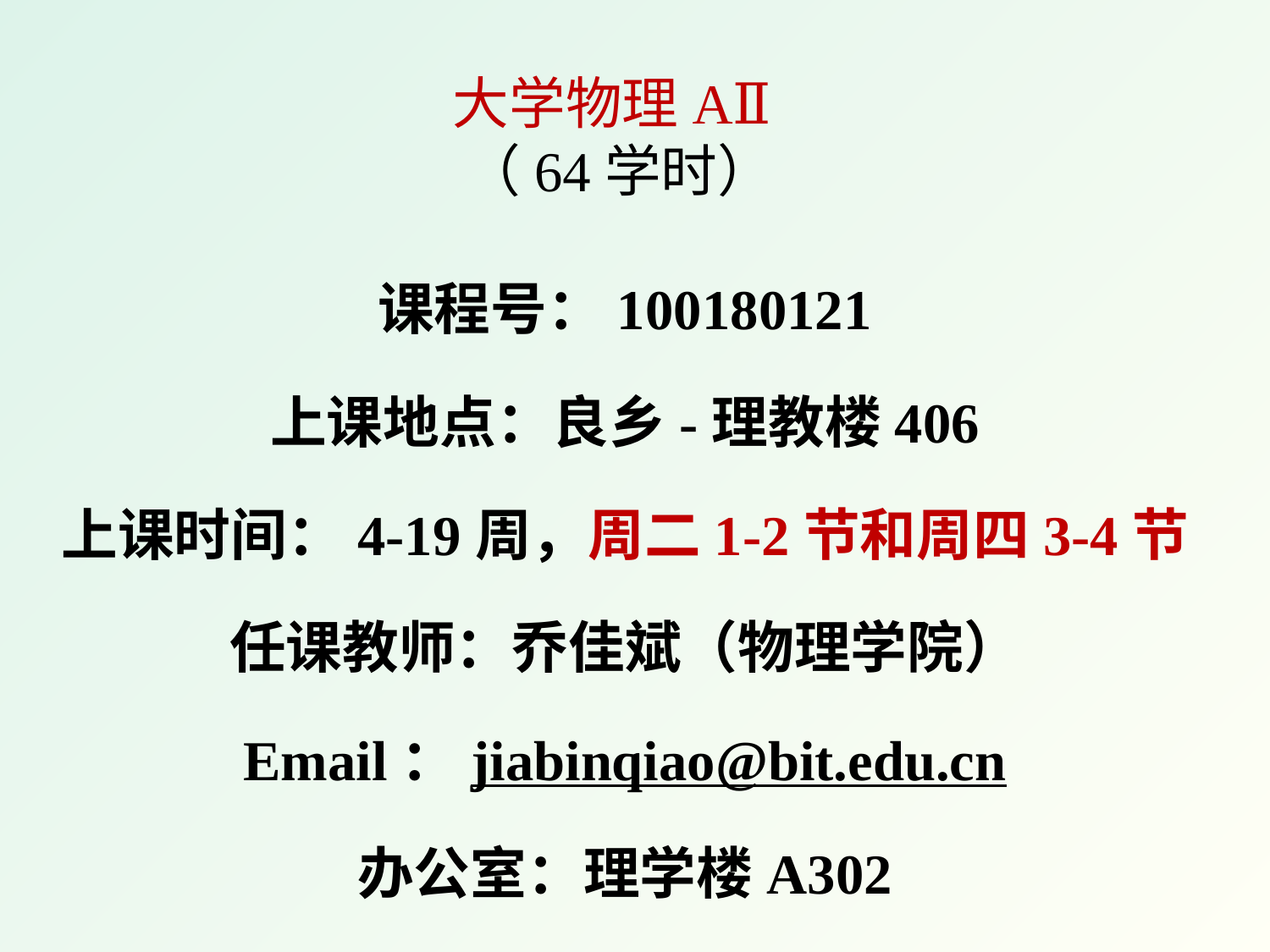

# 大学物理AⅡ （64学时）
课程号：100180121
上课地点：良乡-理教楼406
上课时间：4-19周，周二1-2节和周四3-4节
任课教师：乔佳斌（物理学院）
Email：jiabinqiao@bit.edu.cn
办公室：理学楼A302